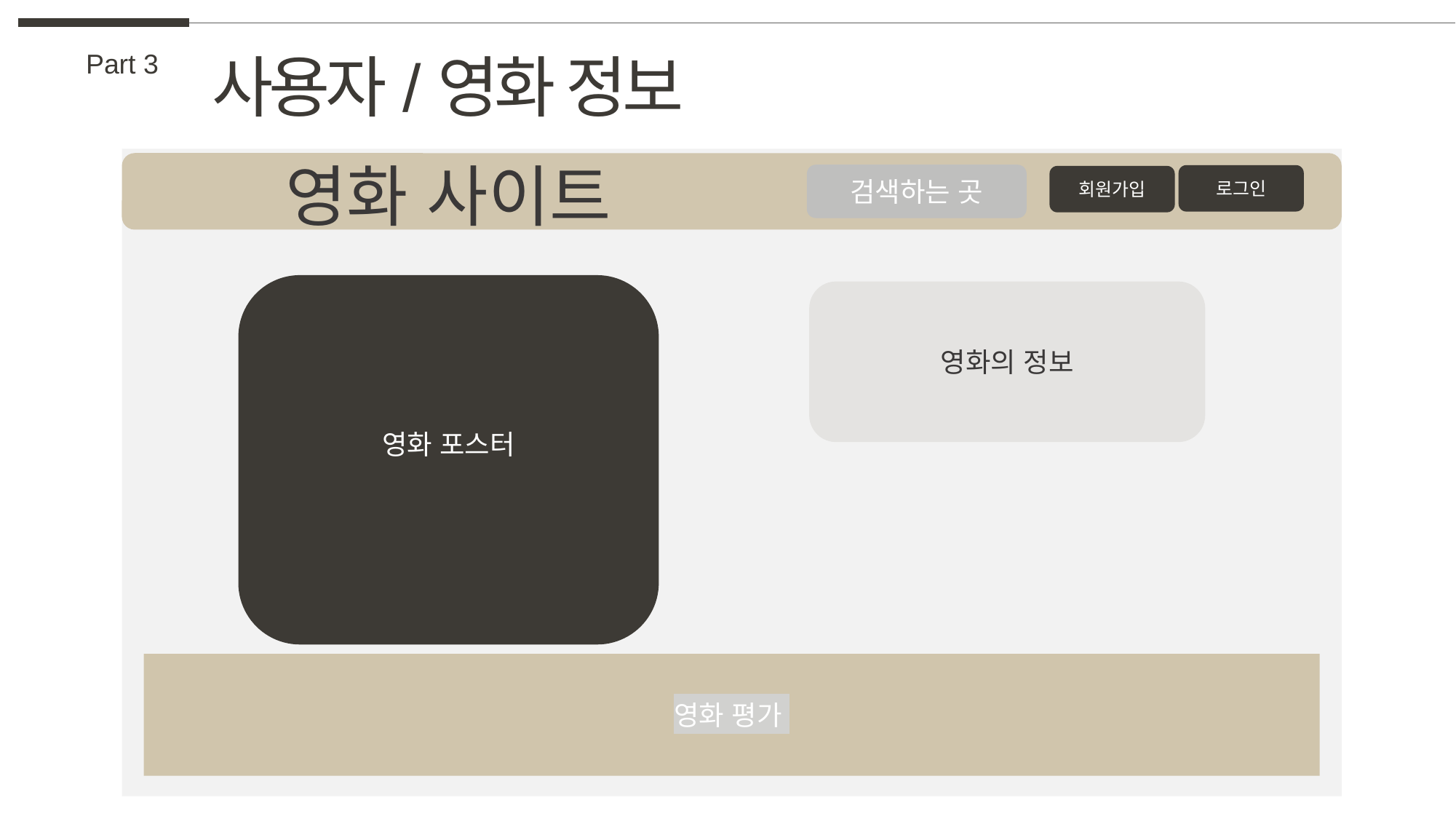

사용자/영화 정보
Part 3

영화 사이트

검색하는 곳
로그인
회원가입
영화 포스터

영화의 정보
영화 평가